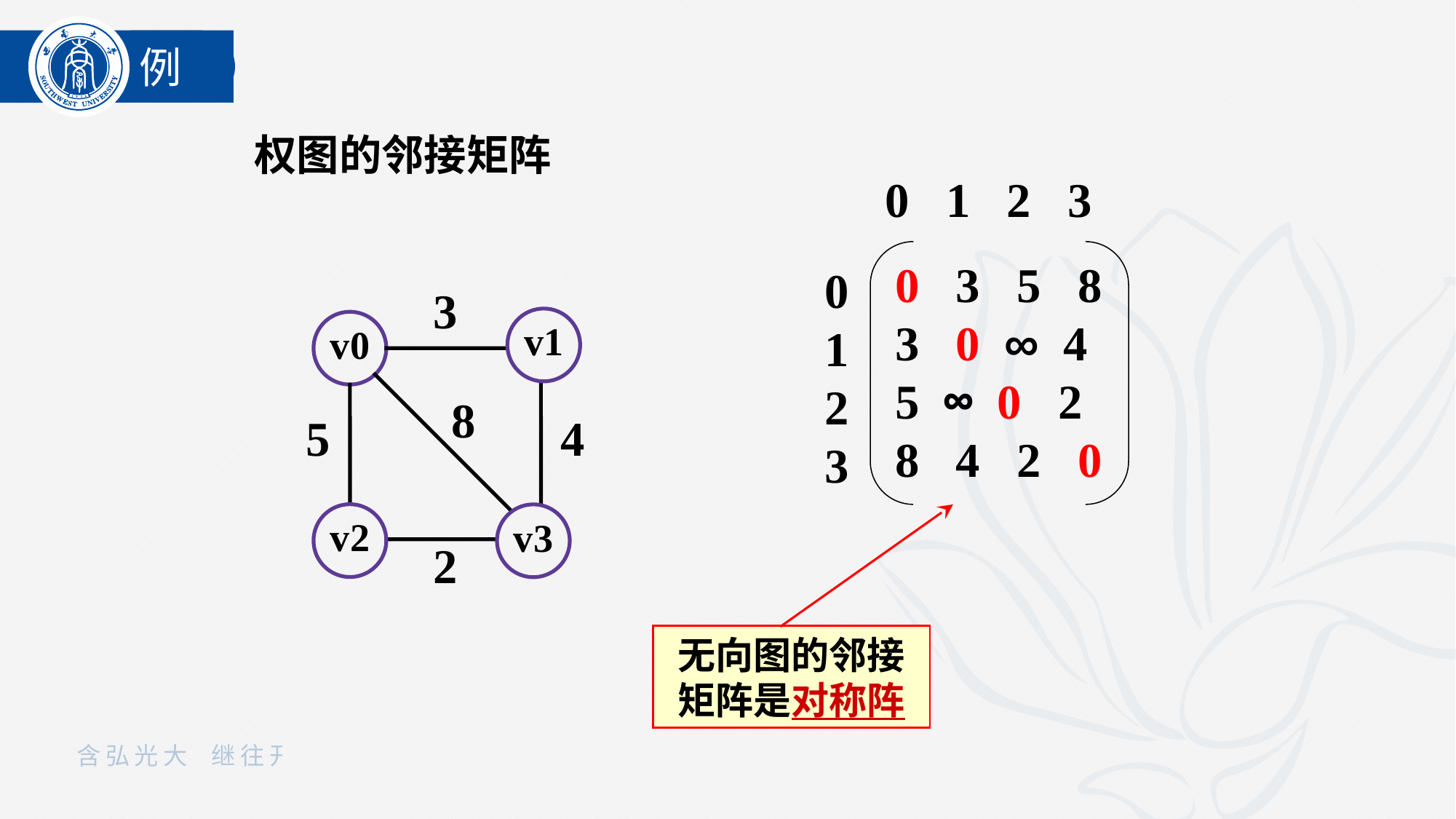

例
权图的邻接矩阵
0   1   2   3
 0   3   5   8
 3   0  ∞  4
 5  ∞  0   2
 8   4   2   0

0
1
2
3
3
8
5
4
2
v1
v0

v2
v3

无向图的邻接矩阵是对称阵